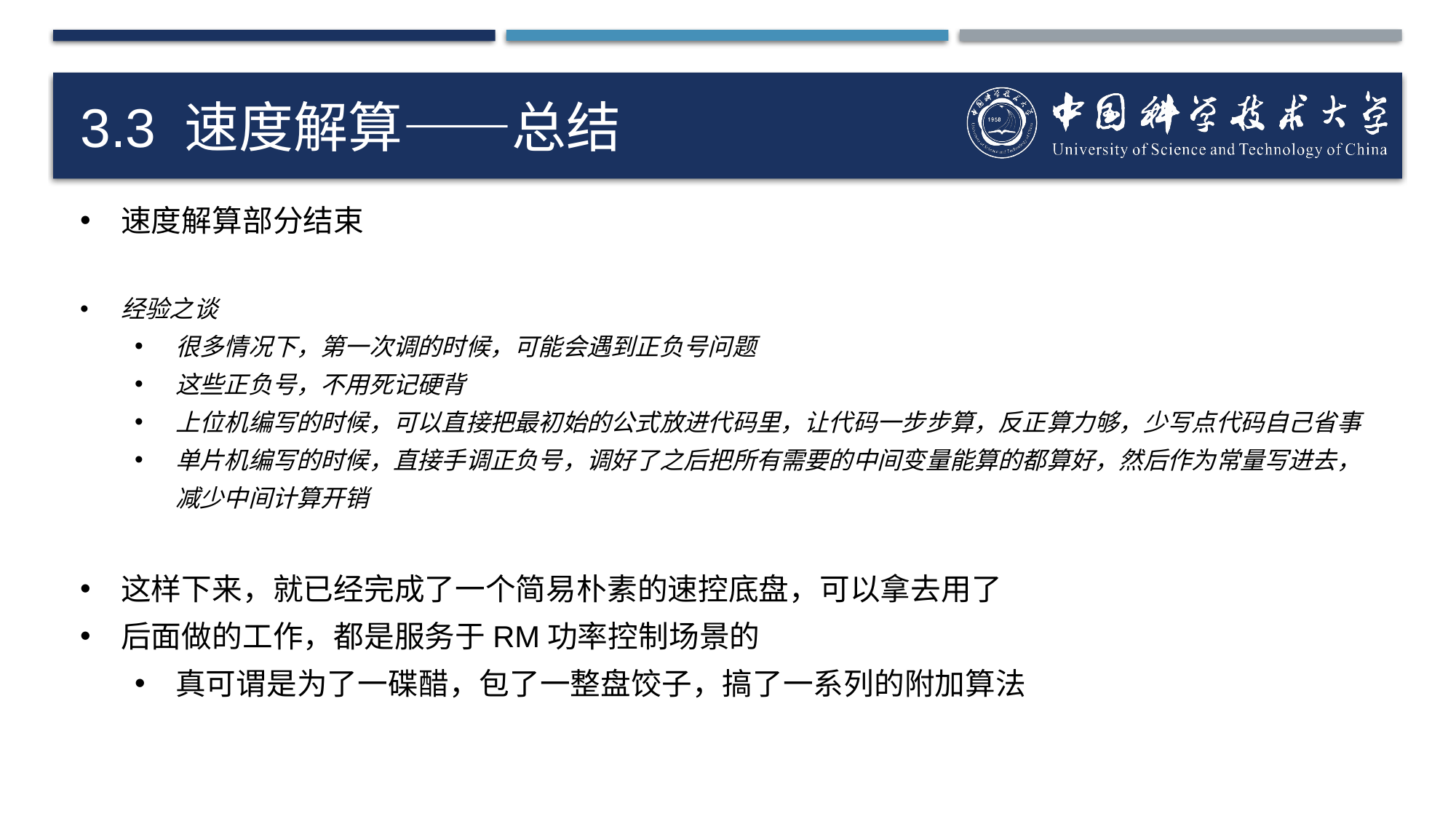

# 3.3 速度解算——总结
速度解算部分结束

经验之谈
很多情况下，第一次调的时候，可能会遇到正负号问题
这些正负号，不用死记硬背
上位机编写的时候，可以直接把最初始的公式放进代码里，让代码一步步算，反正算力够，少写点代码自己省事
单片机编写的时候，直接手调正负号，调好了之后把所有需要的中间变量能算的都算好，然后作为常量写进去，减少中间计算开销

这样下来，就已经完成了一个简易朴素的速控底盘，可以拿去用了
后面做的工作，都是服务于RM功率控制场景的
真可谓是为了一碟醋，包了一整盘饺子，搞了一系列的附加算法